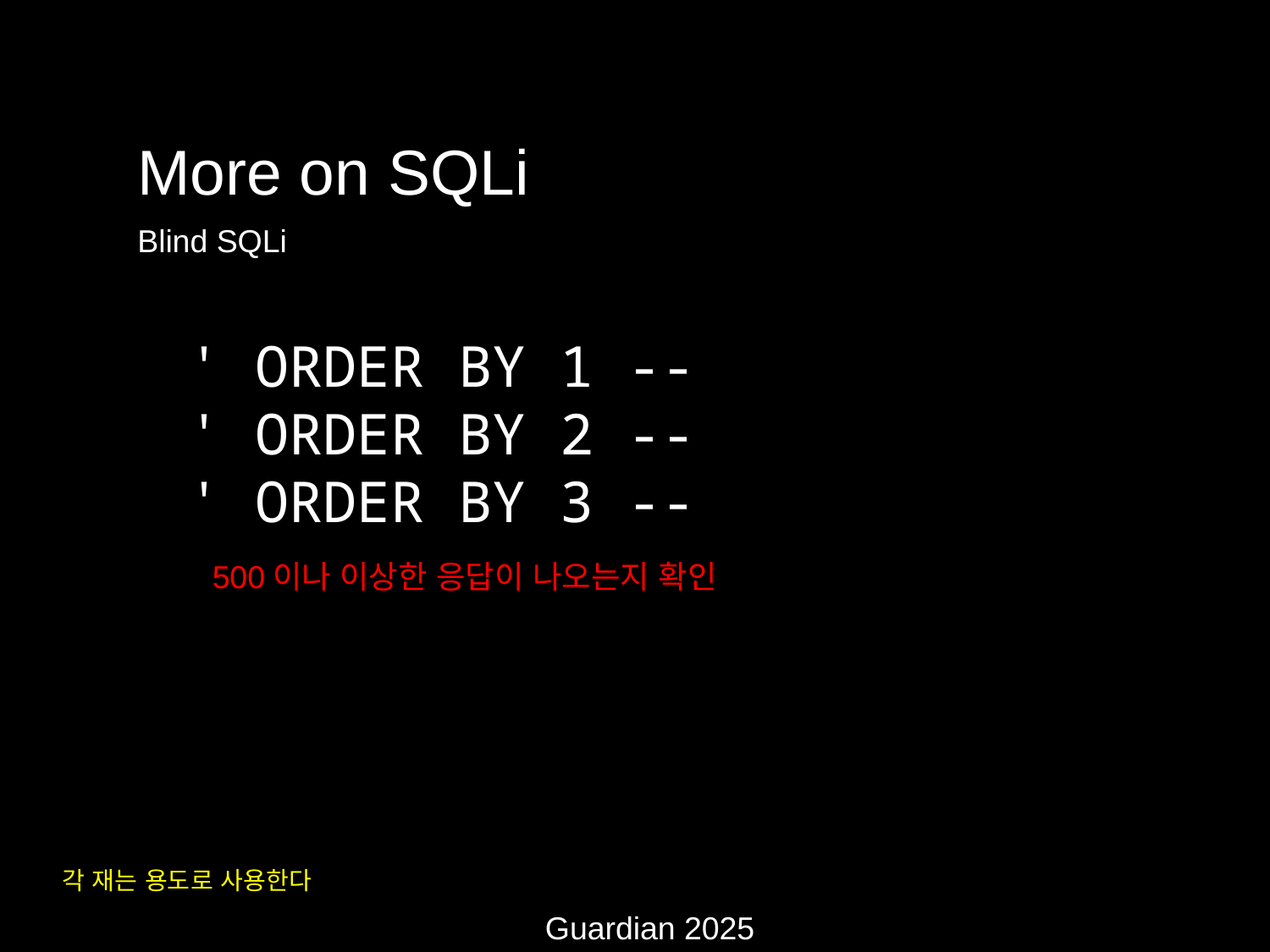

More on SQLi
Blind SQLi
' ORDER BY 1 --
' ORDER BY 2 --
' ORDER BY 3 --
500이나 이상한 응답이 나오는지 확인
각 재는 용도로 사용한다